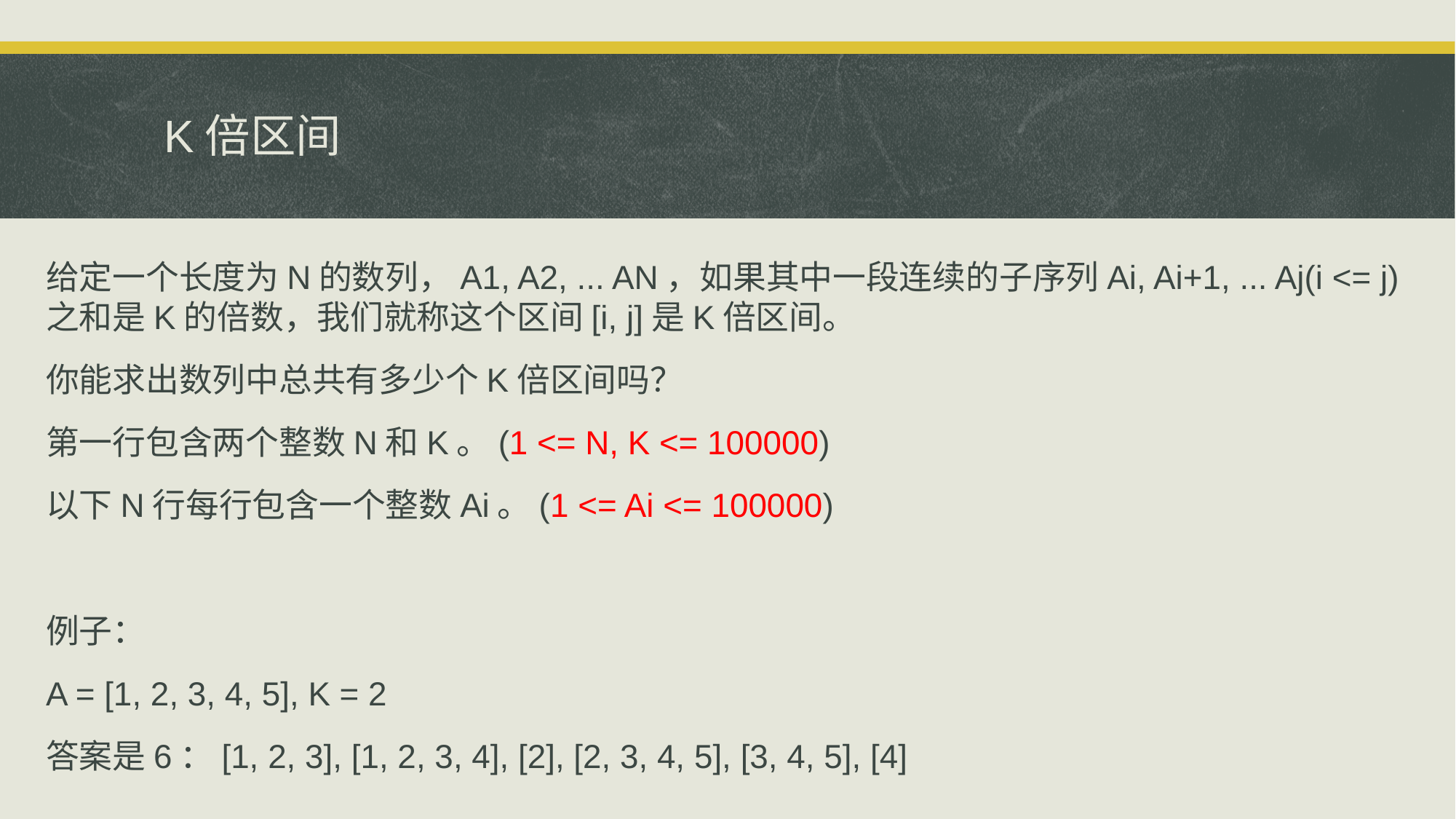

# K倍区间
给定一个长度为N的数列，A1, A2, ... AN，如果其中一段连续的子序列Ai, Ai+1, ... Aj(i <= j)之和是K的倍数，我们就称这个区间[i, j]是K倍区间。
你能求出数列中总共有多少个K倍区间吗？
第一行包含两个整数N和K。(1 <= N, K <= 100000)
以下N行每行包含一个整数Ai。(1 <= Ai <= 100000)

例子：
A = [1, 2, 3, 4, 5], K = 2
答案是6：[1, 2, 3], [1, 2, 3, 4], [2], [2, 3, 4, 5], [3, 4, 5], [4]